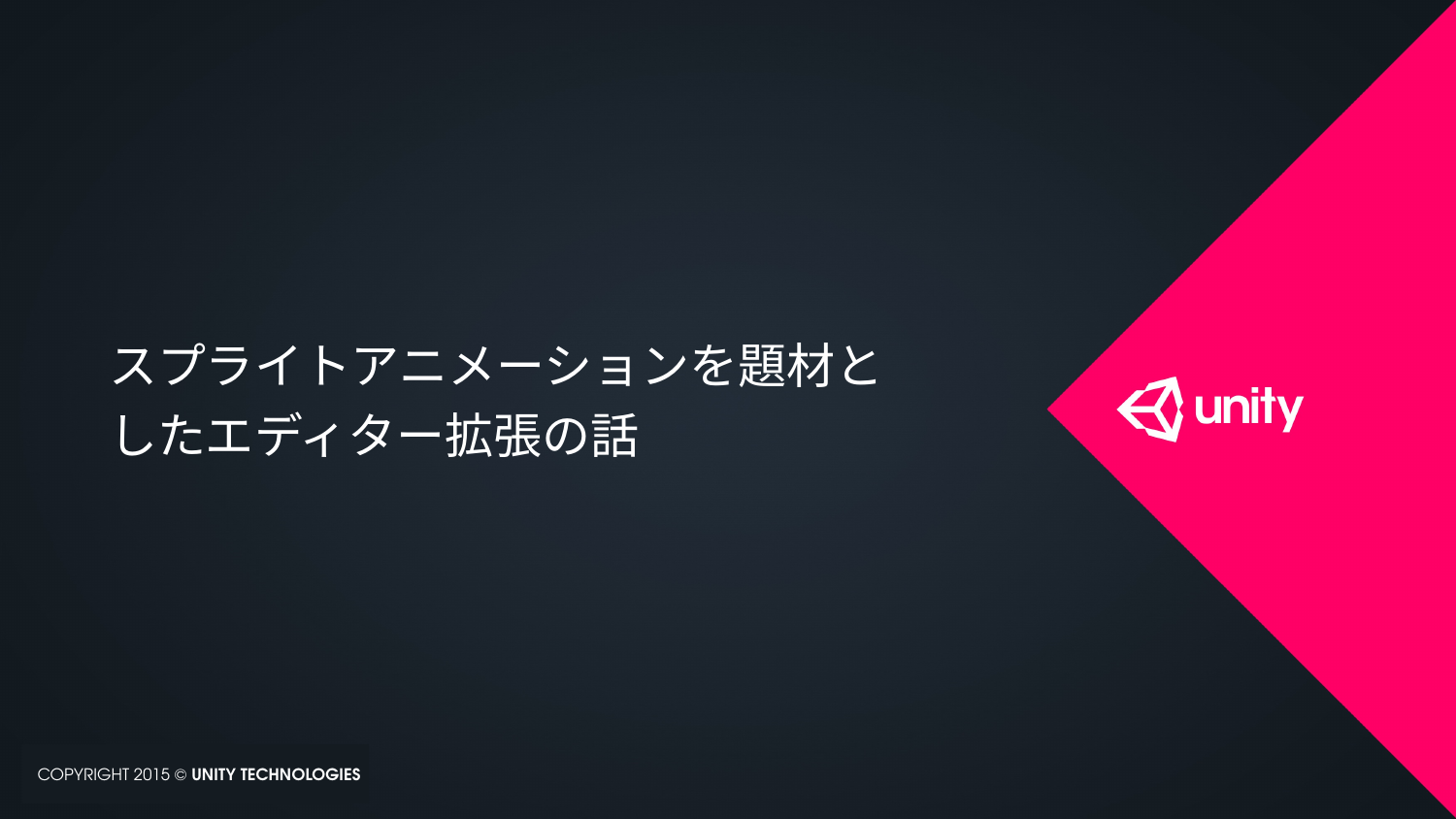

# スプライトアニメーションを題材としたエディター拡張の話

COPYRIGHT 2015 © UNITY TECHNOLOGIES